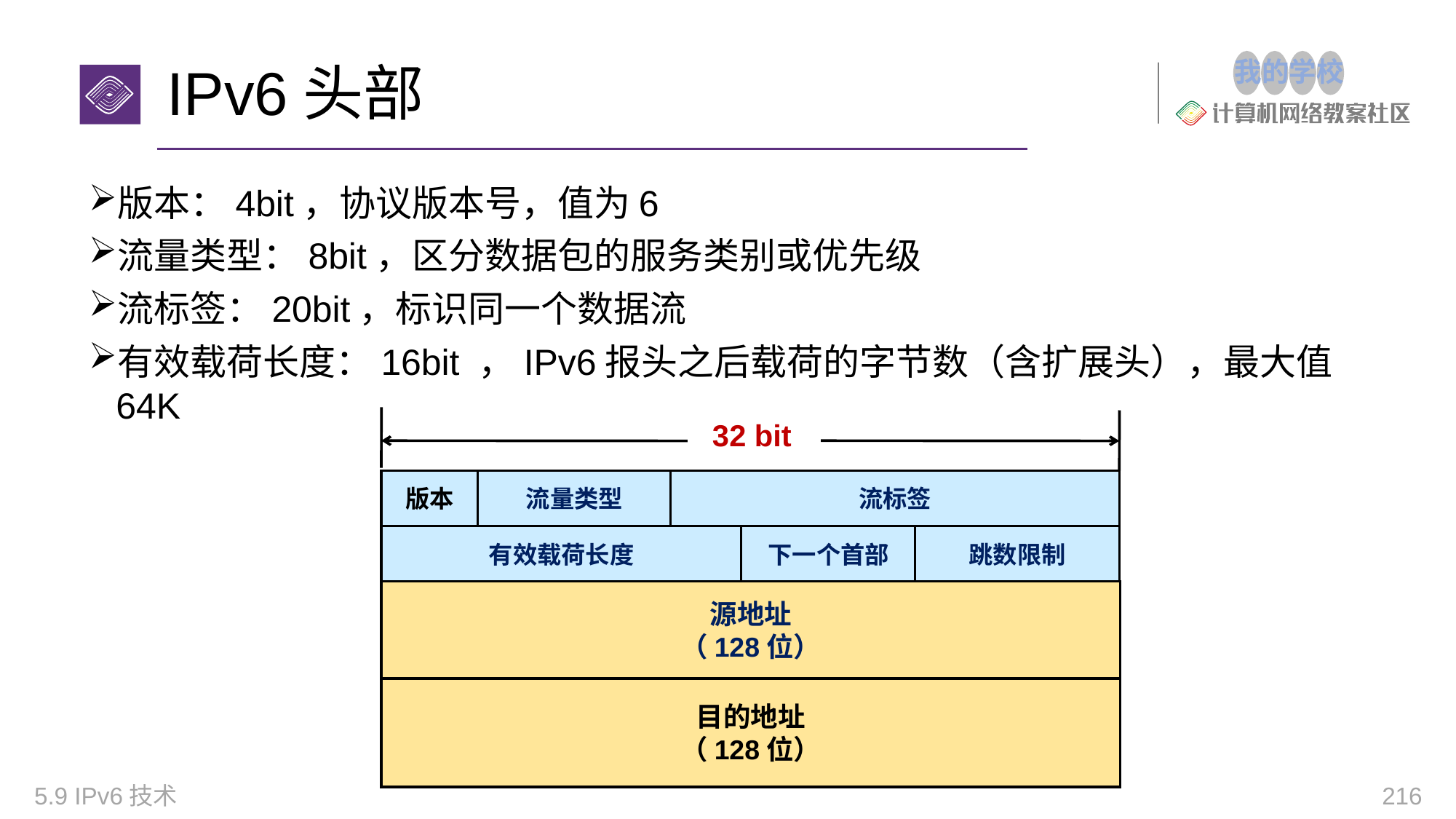

# IPv6头部
版本：4bit，协议版本号，值为6
流量类型：8bit，区分数据包的服务类别或优先级
流标签：20bit，标识同一个数据流
有效载荷长度：16bit ，IPv6报头之后载荷的字节数（含扩展头），最大值64K

32 bit
版本
流量类型
流标签
有效载荷长度
下一个首部
跳数限制
源地址
（128位）
目的地址
（128位）
5.9 IPv6技术
216